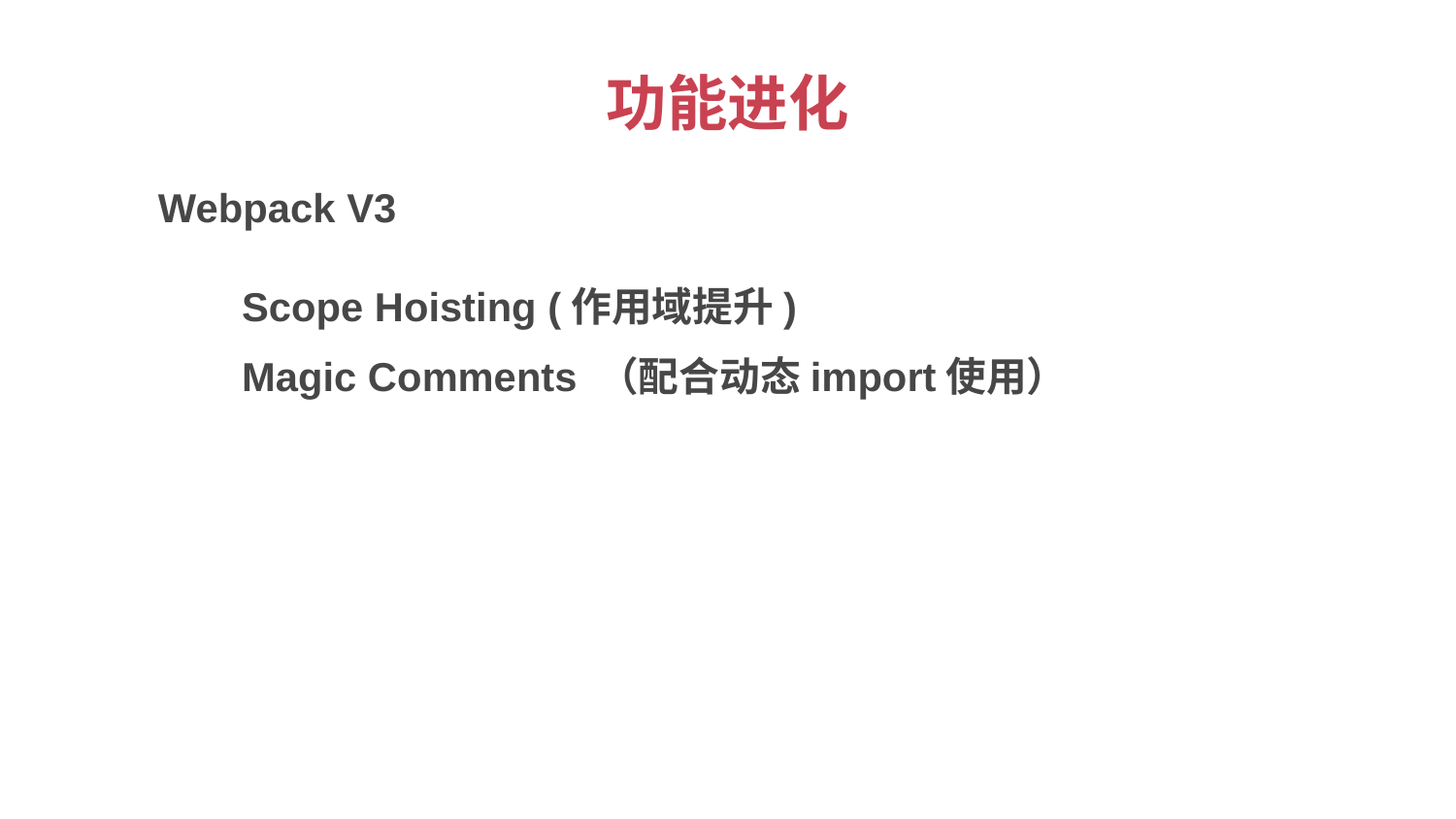

# 功能进化
Webpack V3
Scope Hoisting (作用域提升)
Magic Comments （配合动态import使用）